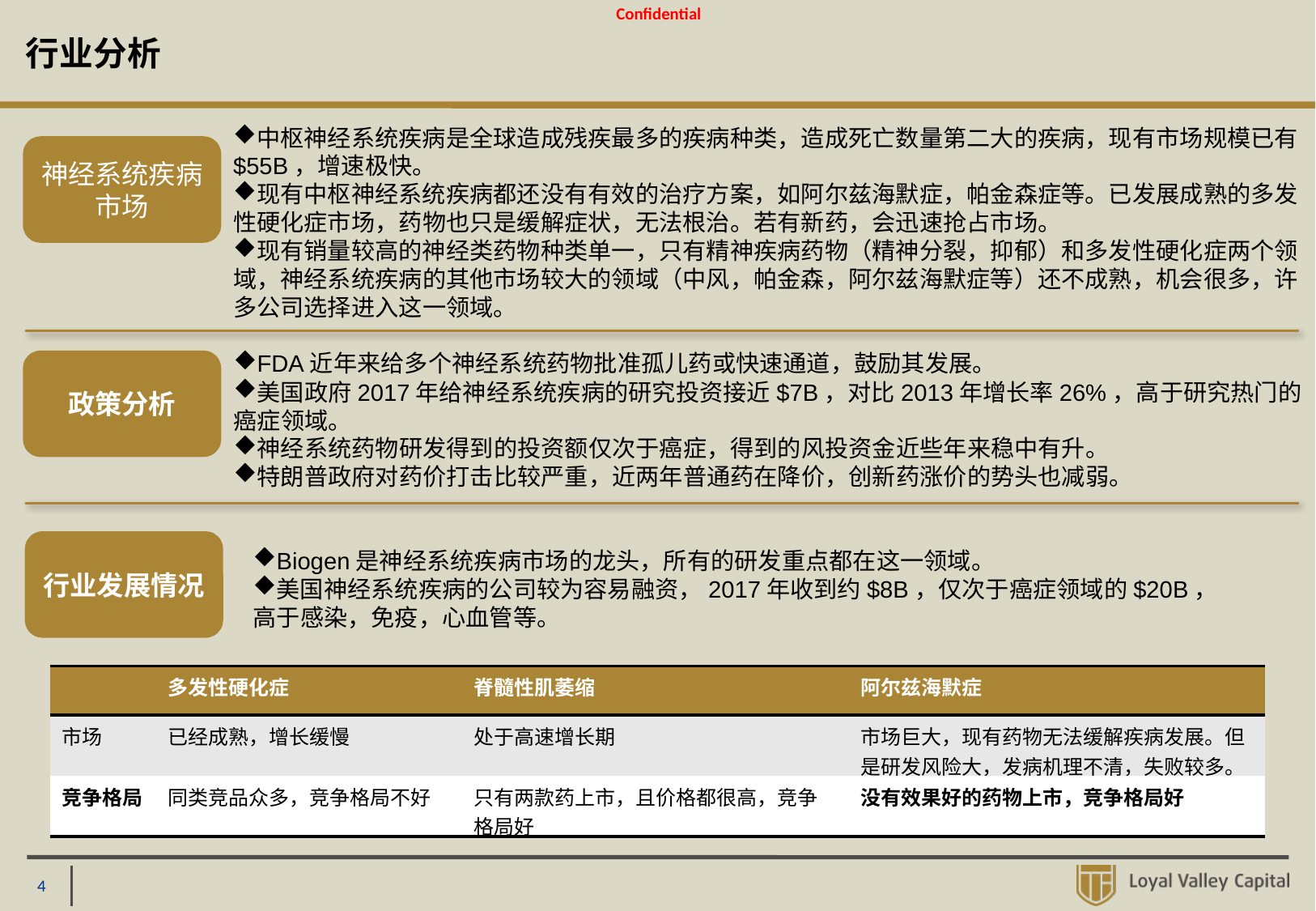

# 行业分析
中枢神经系统疾病是全球造成残疾最多的疾病种类，造成死亡数量第二大的疾病，现有市场规模已有$55B，增速极快。
现有中枢神经系统疾病都还没有有效的治疗方案，如阿尔兹海默症，帕金森症等。已发展成熟的多发性硬化症市场，药物也只是缓解症状，无法根治。若有新药，会迅速抢占市场。
现有销量较高的神经类药物种类单一，只有精神疾病药物（精神分裂，抑郁）和多发性硬化症两个领域，神经系统疾病的其他市场较大的领域（中风，帕金森，阿尔兹海默症等）还不成熟，机会很多，许多公司选择进入这一领域。

神经系统疾病
市场
FDA近年来给多个神经系统药物批准孤儿药或快速通道，鼓励其发展。
美国政府2017年给神经系统疾病的研究投资接近$7B，对比2013年增长率26%，高于研究热门的癌症领域。
神经系统药物研发得到的投资额仅次于癌症，得到的风投资金近些年来稳中有升。
特朗普政府对药价打击比较严重，近两年普通药在降价，创新药涨价的势头也减弱。
政策分析
行业发展情况
Biogen是神经系统疾病市场的龙头，所有的研发重点都在这一领域。
美国神经系统疾病的公司较为容易融资，2017年收到约$8B，仅次于癌症领域的$20B，高于感染，免疫，心血管等。
|  | 多发性硬化症 | 脊髓性肌萎缩 | 阿尔兹海默症 |
| --- | --- | --- | --- |
| 市场 | 已经成熟，增长缓慢 | 处于高速增长期 | 市场巨大，现有药物无法缓解疾病发展。但是研发风险大，发病机理不清，失败较多。 |
| 竞争格局 | 同类竞品众多，竞争格局不好 | 只有两款药上市，且价格都很高，竞争格局好 | 没有效果好的药物上市，竞争格局好 |